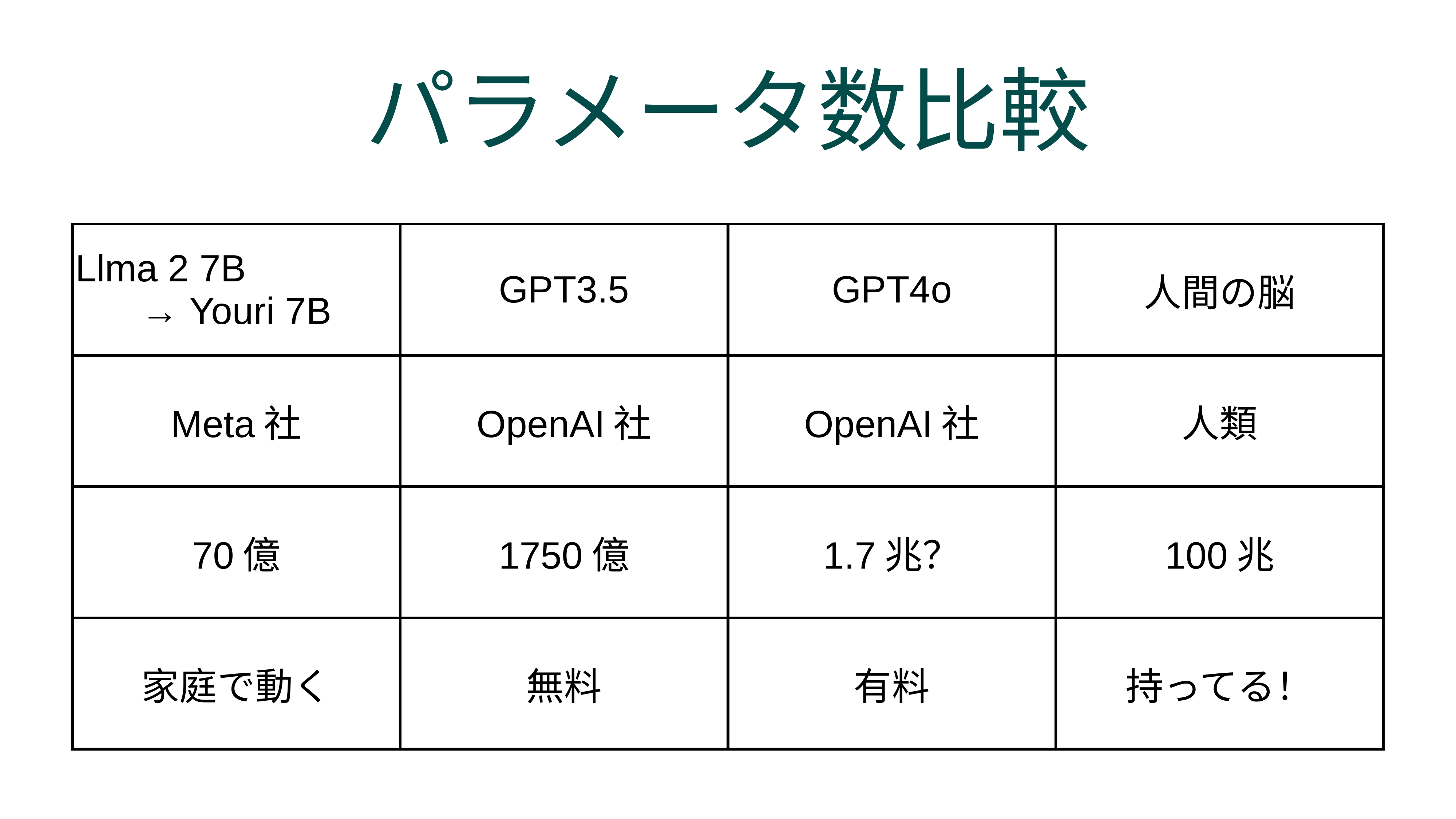

# パラメータ数比較
| Llma 2 7B → Youri 7B | GPT3.5 | GPT4o | 人間の脳 |
| --- | --- | --- | --- |
| Meta社 | OpenAI社 | OpenAI社 | 人類 |
| 70億 | 1750億 | 1.7兆？ | 100兆 |
| 家庭で動く | 無料 | 有料 | 持ってる！ |